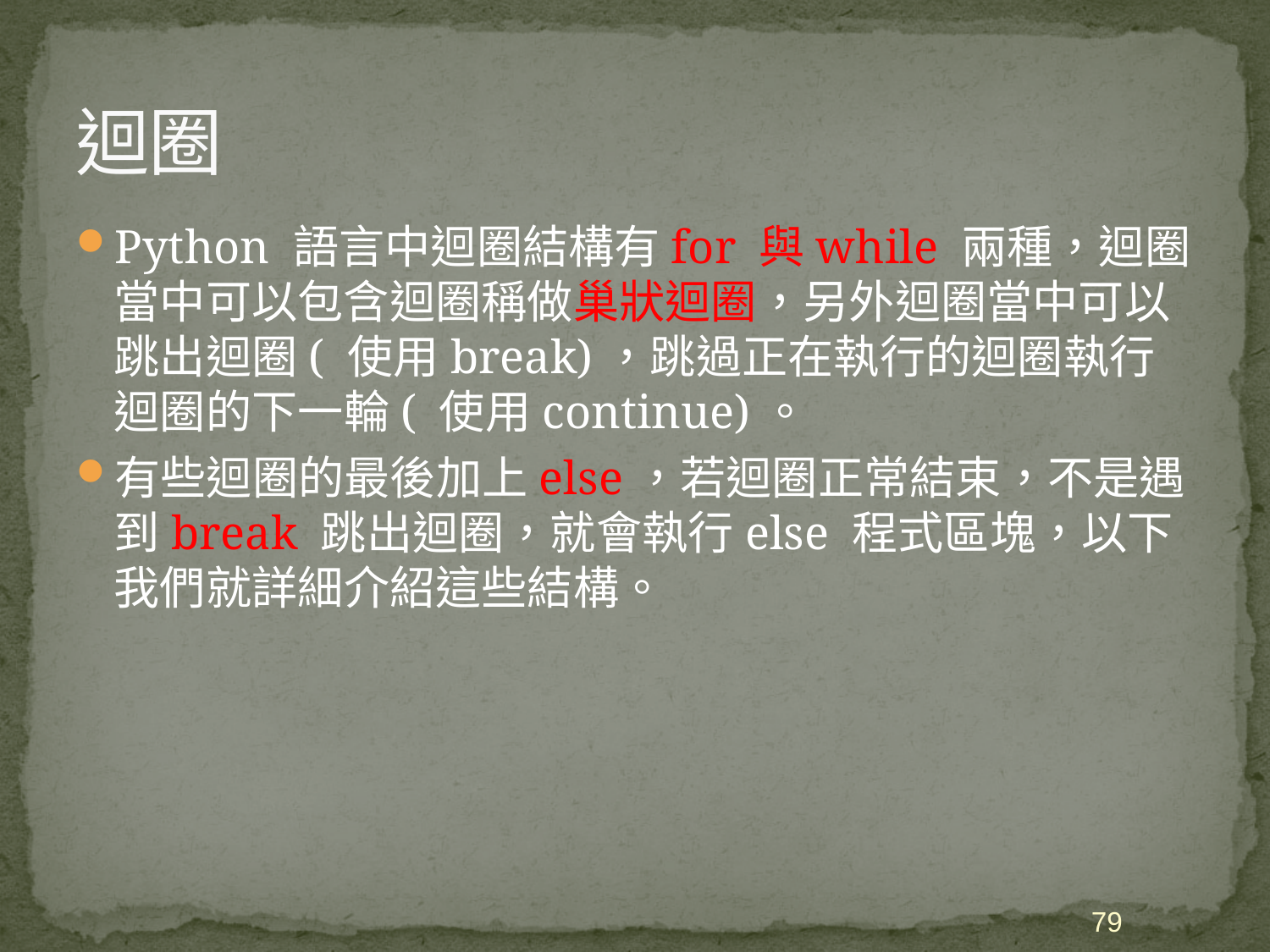

# 迴圈
Python 語言中迴圈結構有for 與while 兩種，迴圈當中可以包含迴圈稱做巢狀迴圈，另外迴圈當中可以跳出迴圈( 使用break)，跳過正在執行的迴圈執行迴圈的下一輪( 使用continue)。
有些迴圈的最後加上else，若迴圈正常結束，不是遇到break 跳出迴圈，就會執行else 程式區塊，以下我們就詳細介紹這些結構。
79